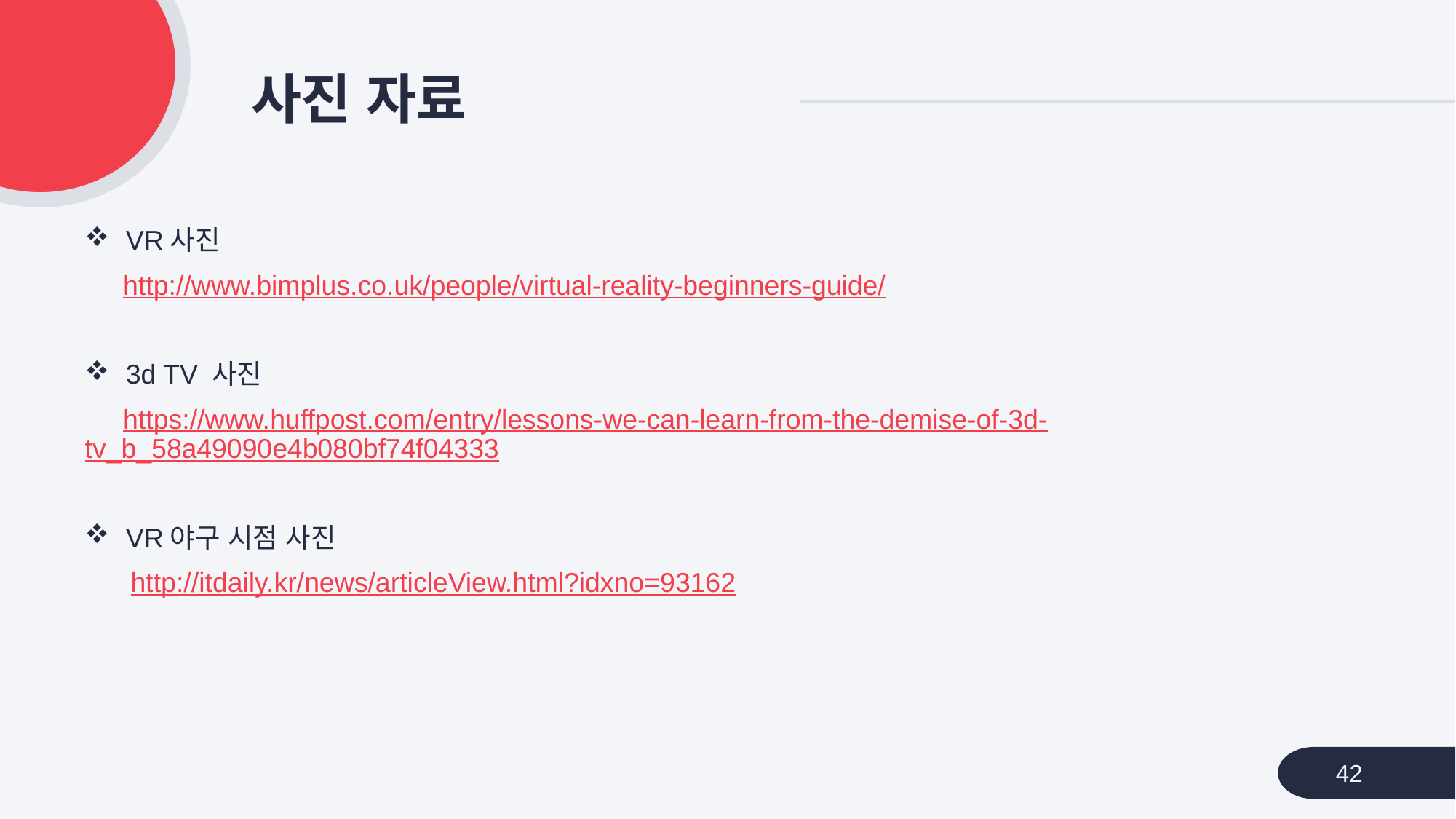

# 사진 자료
VR사진
     http://www.bimplus.co.uk/people/virtual-reality-beginners-guide/

3d TV 사진
     https://www.huffpost.com/entry/lessons-we-can-learn-from-the-demise-of-3d-
     tv_b_58a49090e4b080bf74f04333

VR야구 시점 사진
      http://itdaily.kr/news/articleView.html?idxno=93162

42